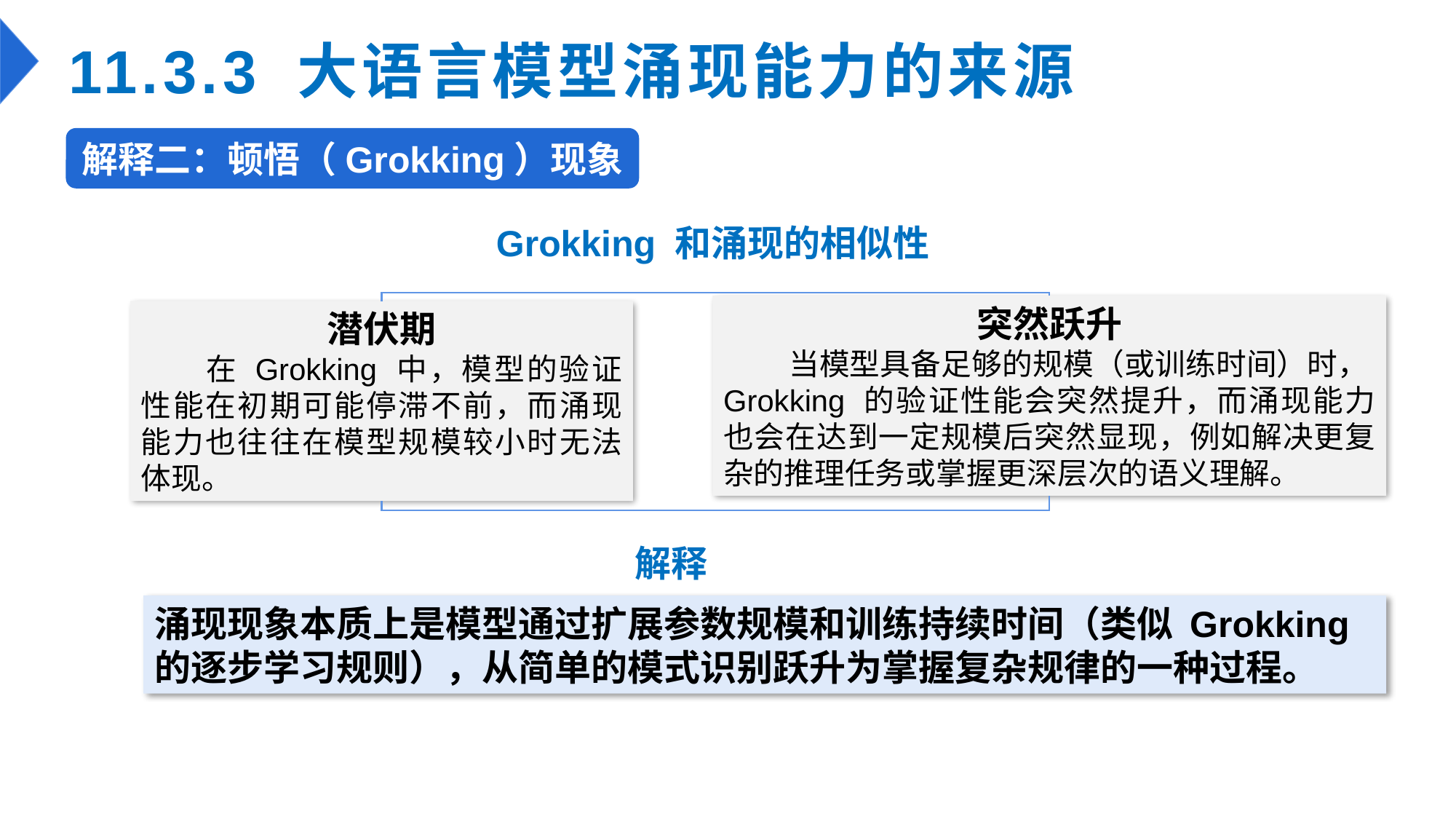

# 11.3.3 大语言模型涌现能力的来源
解释二：顿悟（Grokking）现象
Grokking 和涌现的相似性
突然跃升
当模型具备足够的规模（或训练时间）时，Grokking 的验证性能会突然提升，而涌现能力也会在达到一定规模后突然显现，例如解决更复杂的推理任务或掌握更深层次的语义理解。
潜伏期
在 Grokking 中，模型的验证性能在初期可能停滞不前，而涌现能力也往往在模型规模较小时无法体现。
解释
涌现现象本质上是模型通过扩展参数规模和训练持续时间（类似 Grokking 的逐步学习规则），从简单的模式识别跃升为掌握复杂规律的一种过程。